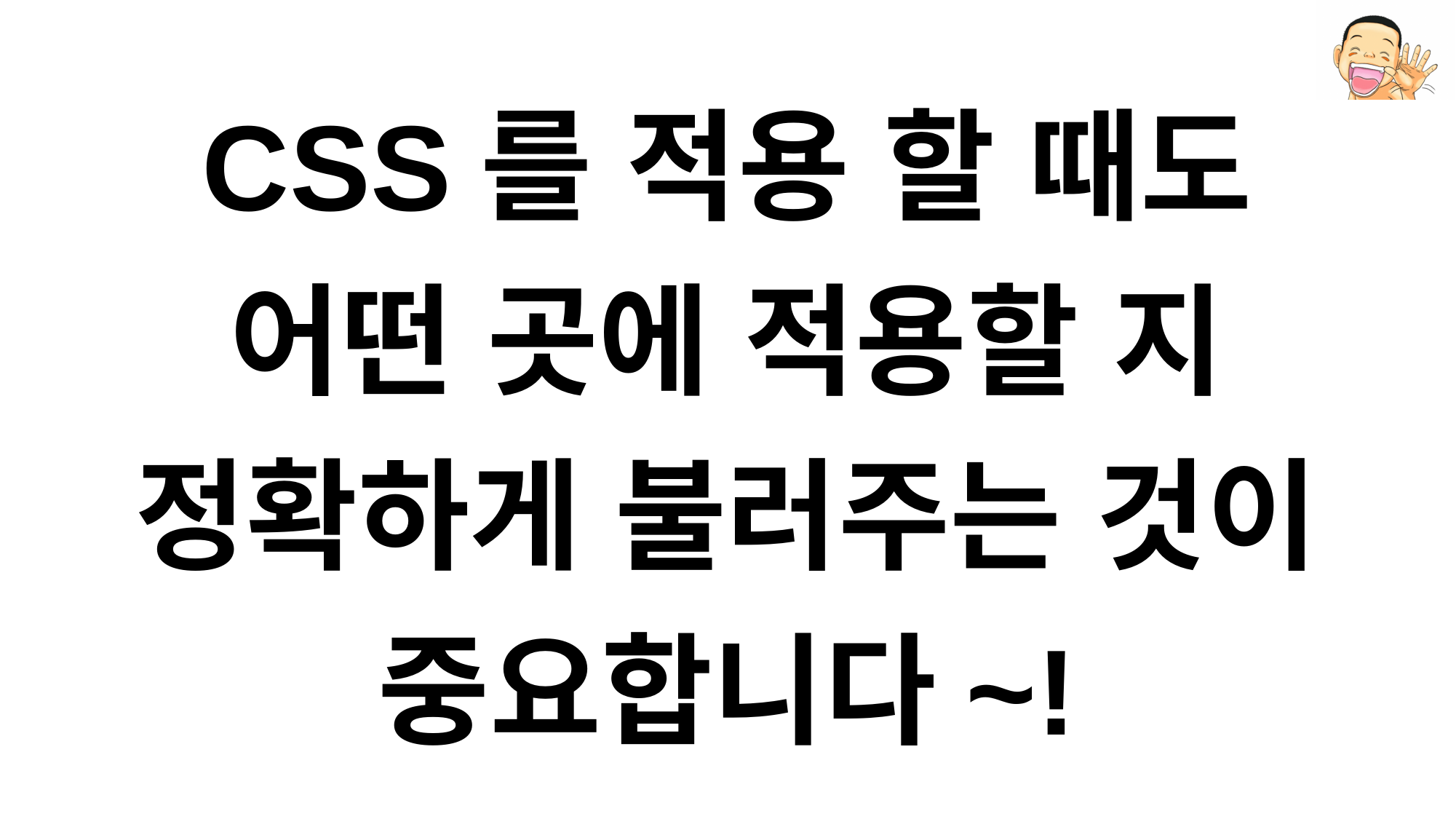

# CSS를 적용 할 때도 어떤 곳에 적용할 지 정확하게 불러주는 것이 중요합니다~!